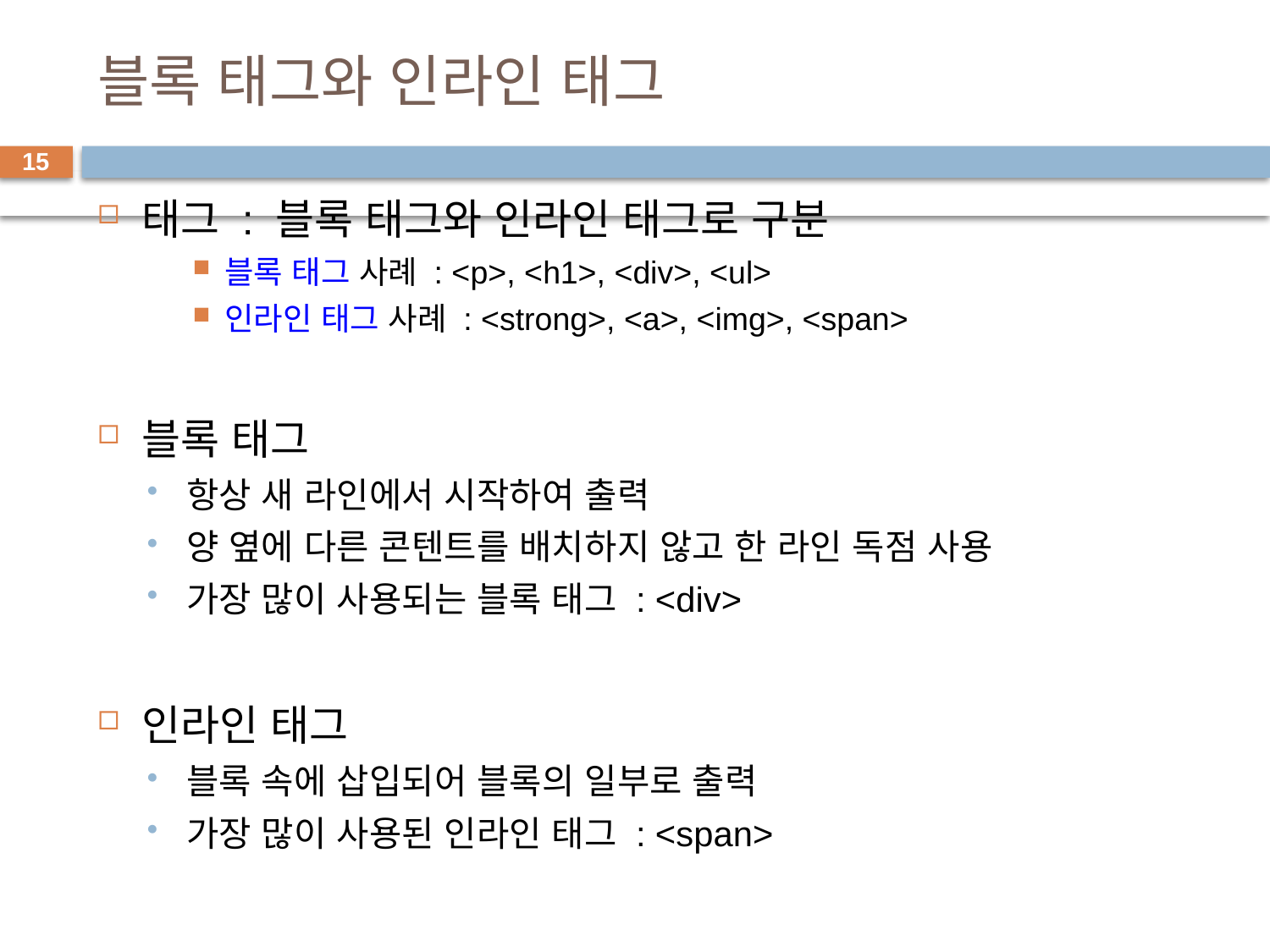

# 블록 태그와 인라인 태그
15
태그 : 블록 태그와 인라인 태그로 구분
블록 태그 사례 : <p>, <h1>, <div>, <ul>
인라인 태그 사례 : <strong>, <a>, <img>, <span>

블록 태그
항상 새 라인에서 시작하여 출력
양 옆에 다른 콘텐트를 배치하지 않고 한 라인 독점 사용
가장 많이 사용되는 블록 태그 : <div>

인라인 태그
블록 속에 삽입되어 블록의 일부로 출력
가장 많이 사용된 인라인 태그 : <span>